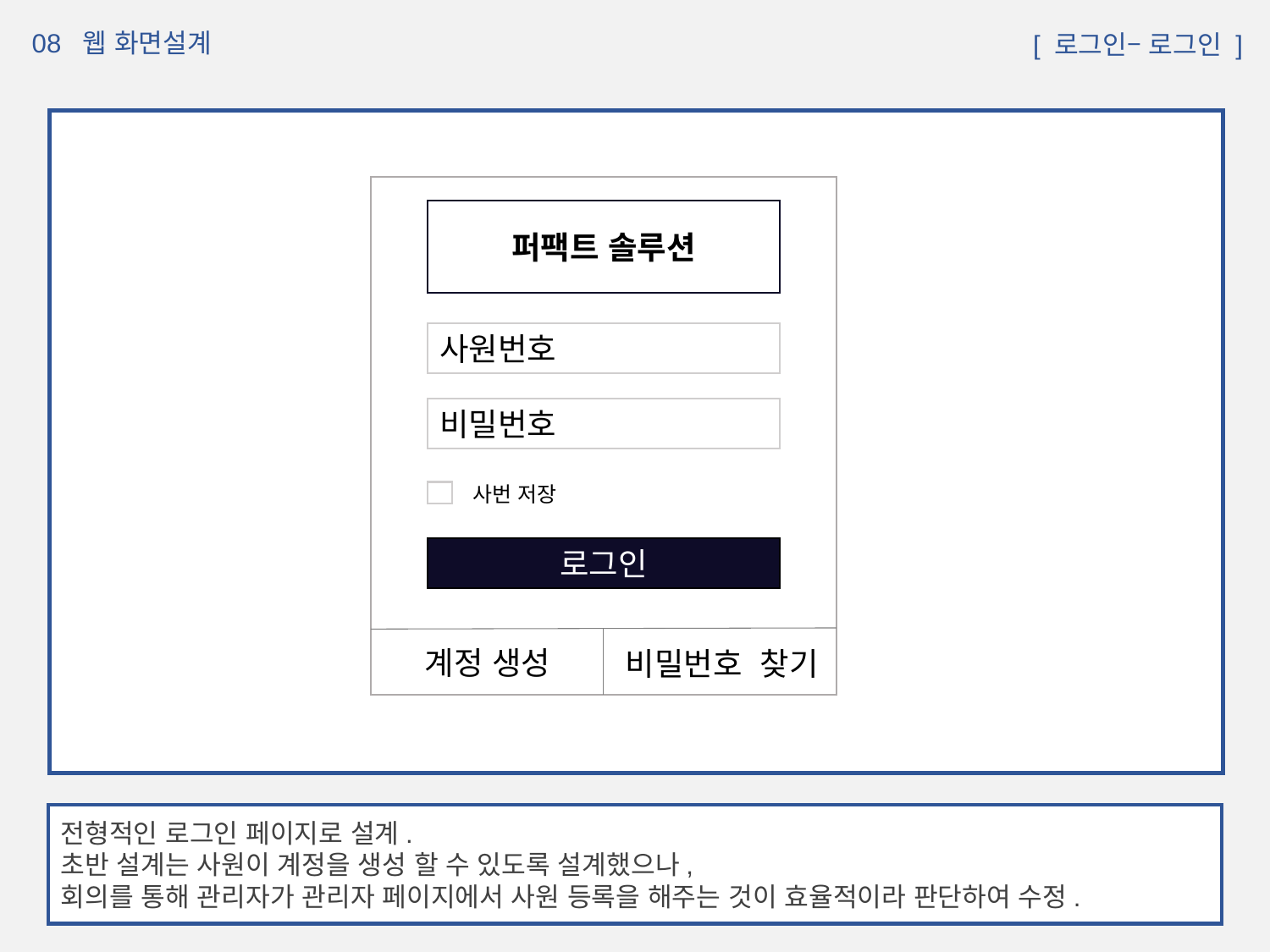

08  웹 화면설계
 [ 로그인– 로그인 ]

퍼팩트 솔루션
사원번호
비밀번호
사번 저장

로그인
계정 생성
비밀번호  찾기
전형적인 로그인 페이지로 설계.
초반 설계는 사원이 계정을 생성 할 수 있도록 설계했으나,
회의를 통해 관리자가 관리자 페이지에서 사원 등록을 해주는 것이 효율적이라 판단하여 수정.